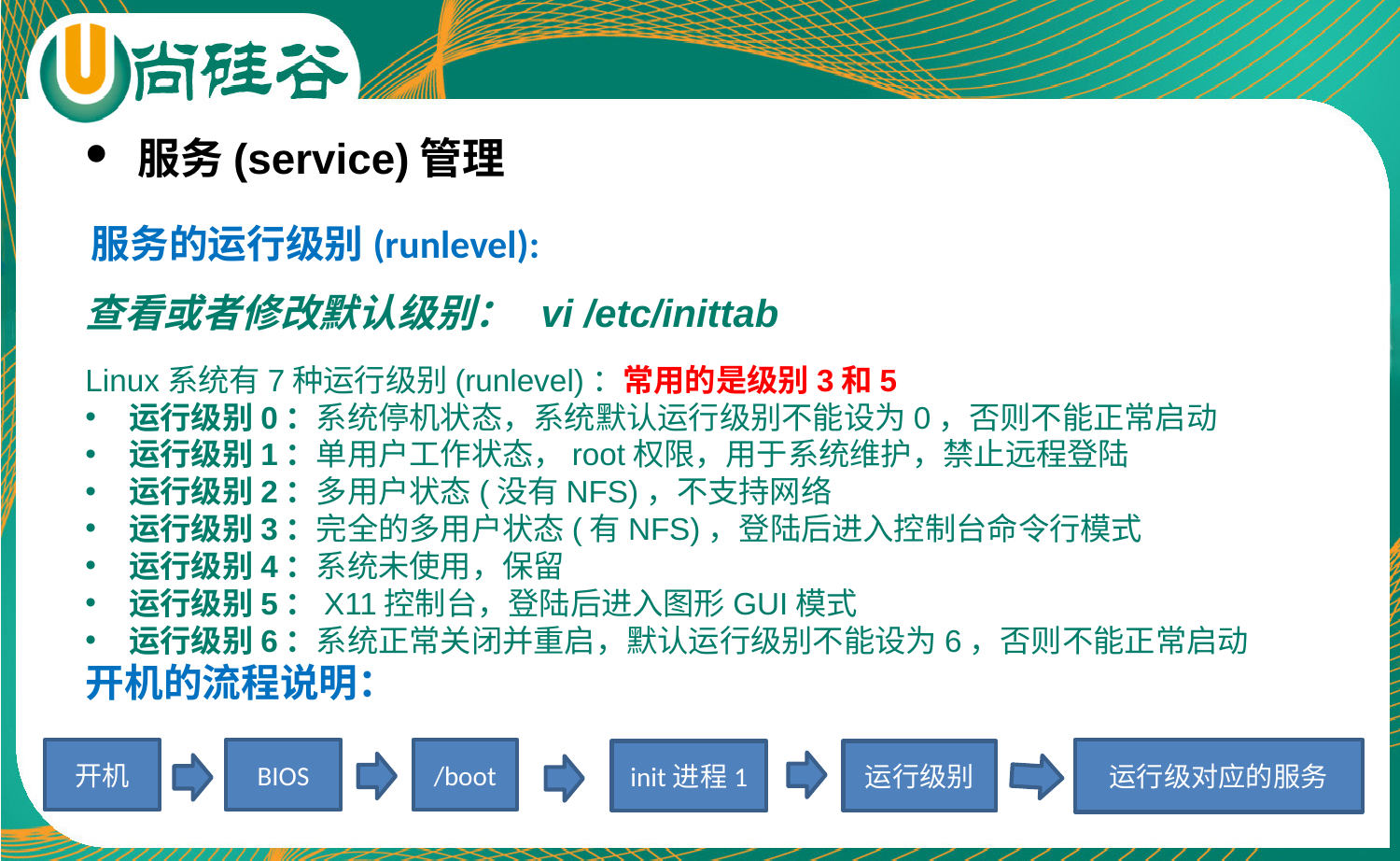

服务(service)管理
服务的运行级别(runlevel):

查看或者修改默认级别：  vi /etc/inittab

Linux系统有7种运行级别(runlevel)：常用的是级别3和5
运行级别0：系统停机状态，系统默认运行级别不能设为0，否则不能正常启动
运行级别1：单用户工作状态，root权限，用于系统维护，禁止远程登陆
运行级别2：多用户状态(没有NFS)，不支持网络
运行级别3：完全的多用户状态(有NFS)，登陆后进入控制台命令行模式
运行级别4：系统未使用，保留
运行级别5：X11控制台，登陆后进入图形GUI模式
运行级别6：系统正常关闭并重启，默认运行级别不能设为6，否则不能正常启动
开机的流程说明：
开机
BIOS
/boot
运行级对应的服务
init进程1
运行级别